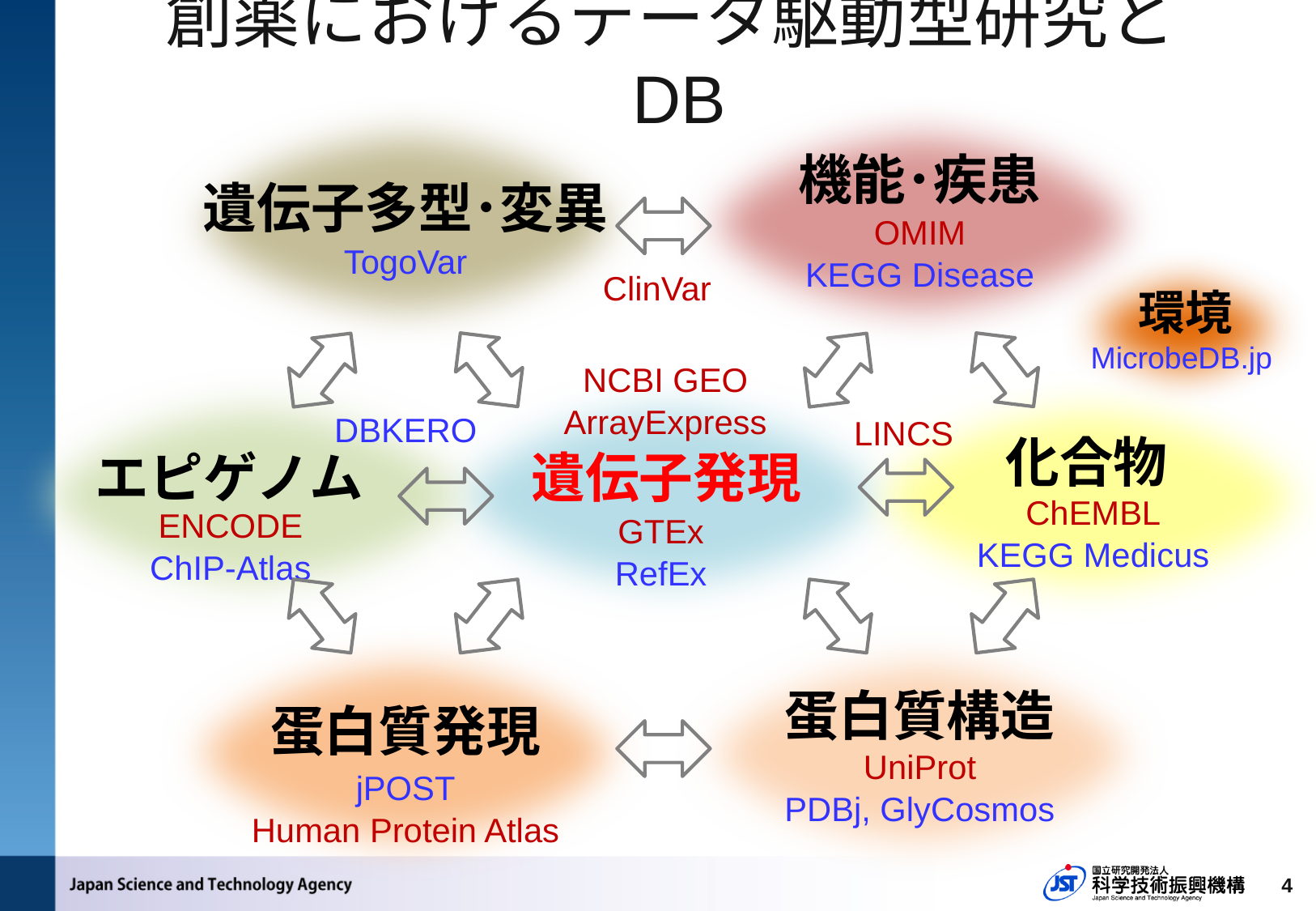

創薬におけるデータ駆動型研究とDB

機能･疾患
遺伝子多型･変異

OMIM
KEGG Disease
TogoVar

ClinVar
環境
MicrobeDB.jp

NCBI GEO
ArrayExpress

DBKERO
LINCS
化合物
エピゲノム
遺伝子発現

ChEMBL
KEGG Medicus
ENCODE
ChIP-Atlas
GTEx
RefEx

蛋白質構造
蛋白質発現

UniProt
PDBj, GlyCosmos
jPOST
Human Protein Atlas
4